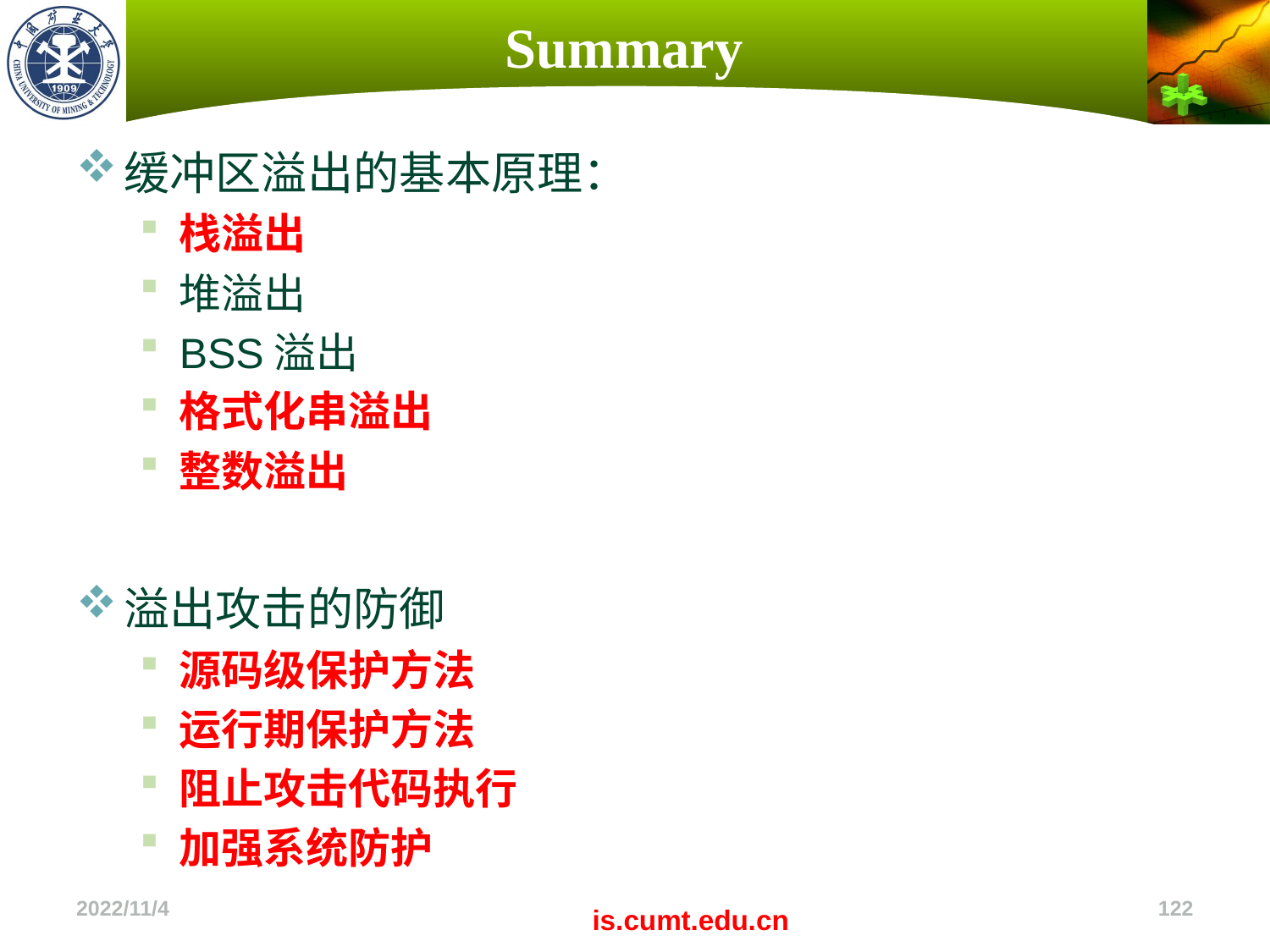

# Summary
缓冲区溢出的基本原理：
栈溢出
堆溢出
BSS溢出
格式化串溢出
整数溢出

溢出攻击的防御
源码级保护方法
运行期保护方法
阻止攻击代码执行
加强系统防护
2022/11/4
122
is.cumt.edu.cn